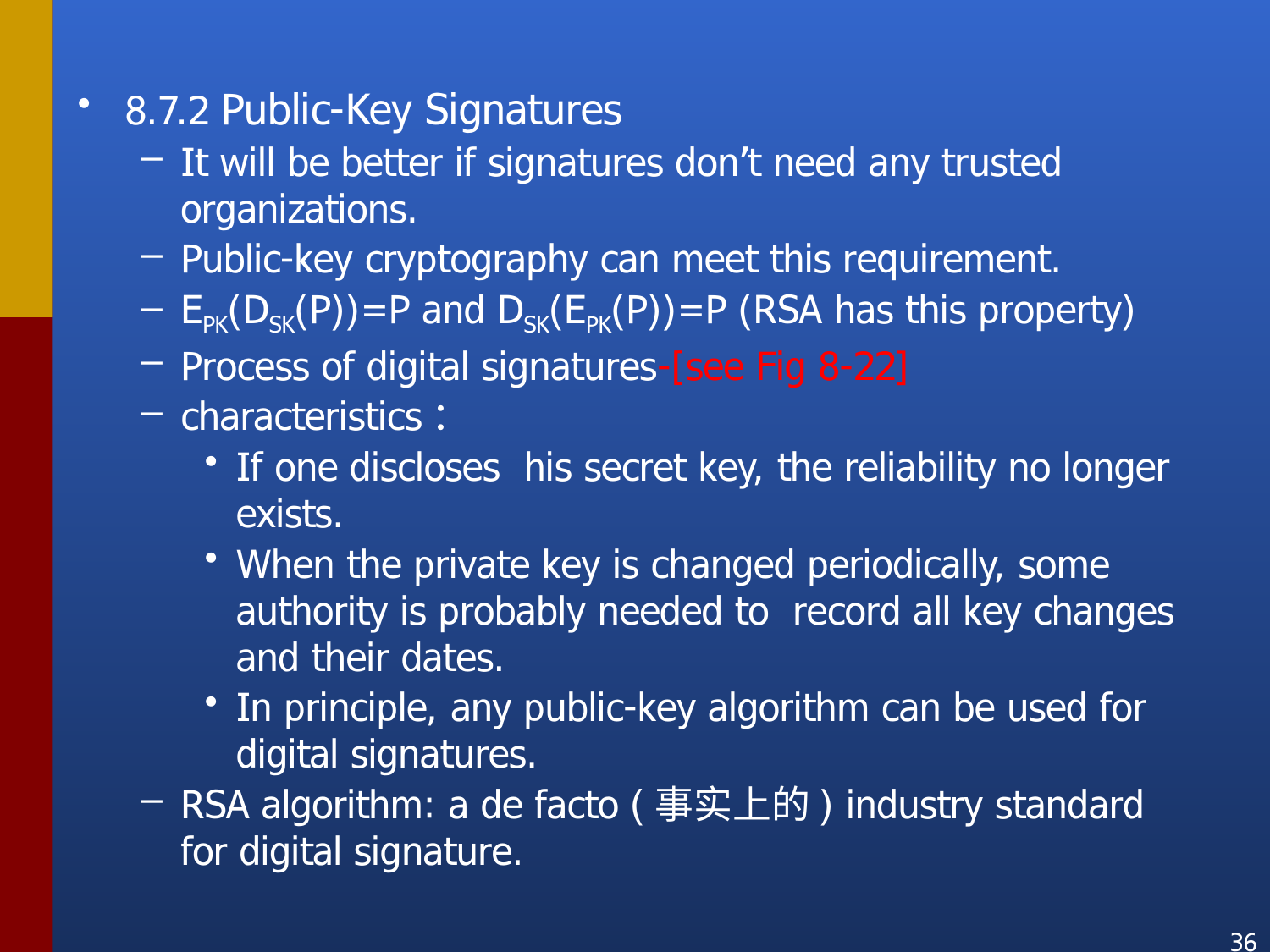

8.7.2 Public-Key Signatures
It will be better if signatures don’t need any trusted organizations.
Public-key cryptography can meet this requirement.
EPK(DSK(P))=P and DSK(EPK(P))=P (RSA has this property)
Process of digital signatures-[see Fig 8-22]
characteristics：
If one discloses  his secret key, the reliability no longer exists.
When the private key is changed periodically, some authority is probably needed to  record all key changes and their dates.
In principle, any public-key algorithm can be used for digital signatures.
RSA algorithm: a de facto (事实上的) industry standard for digital signature.

36